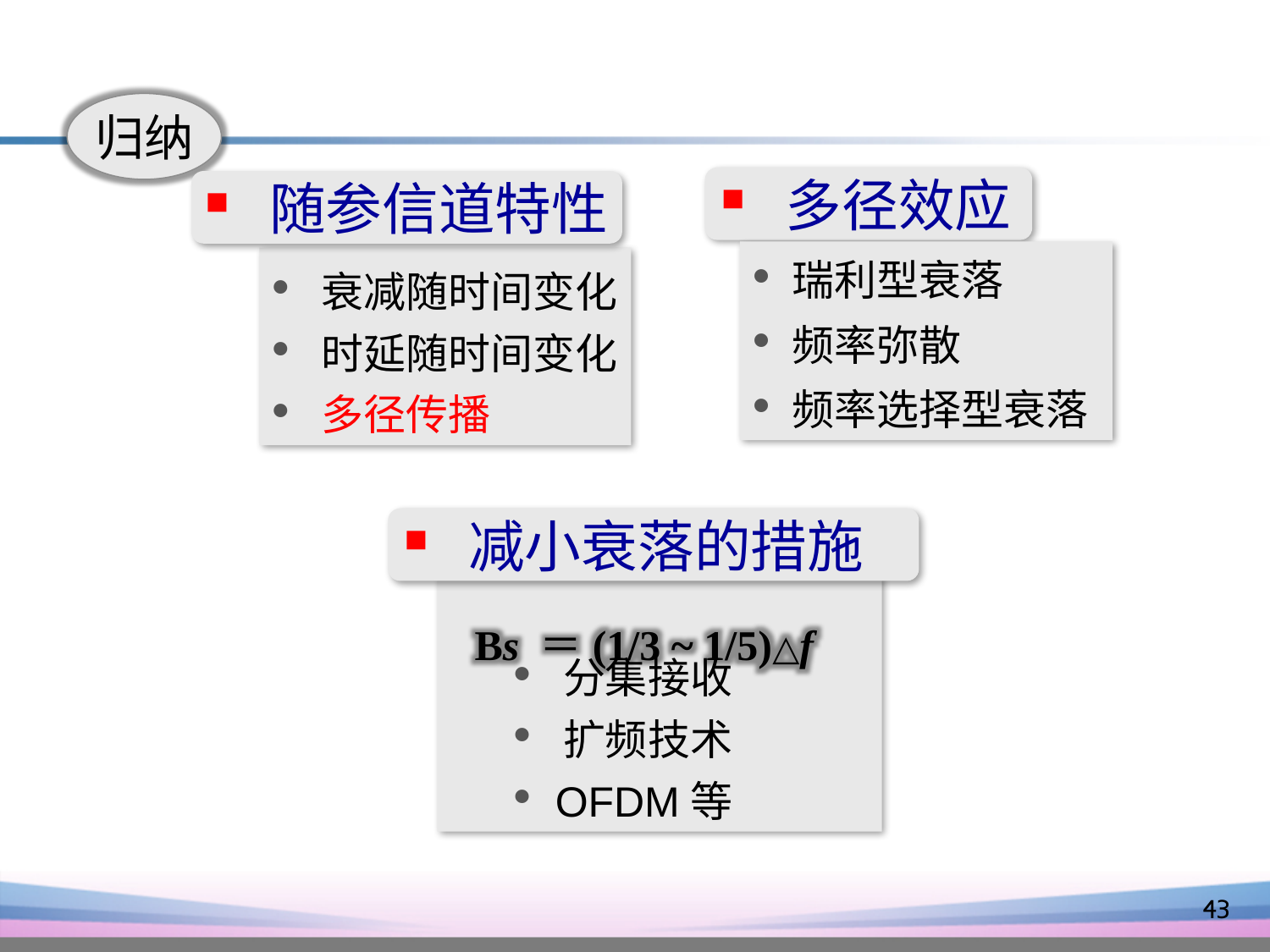

归纳
  多径效应
  随参信道特性
瑞利型衰落
频率弥散
频率选择型衰落
 衰减随时间变化
 时延随时间变化
 多径传播
  减小衰落的措施

 分集接收
 扩频技术
 OFDM等
Bs ＝(1/3 ~ 1/5)△f
43